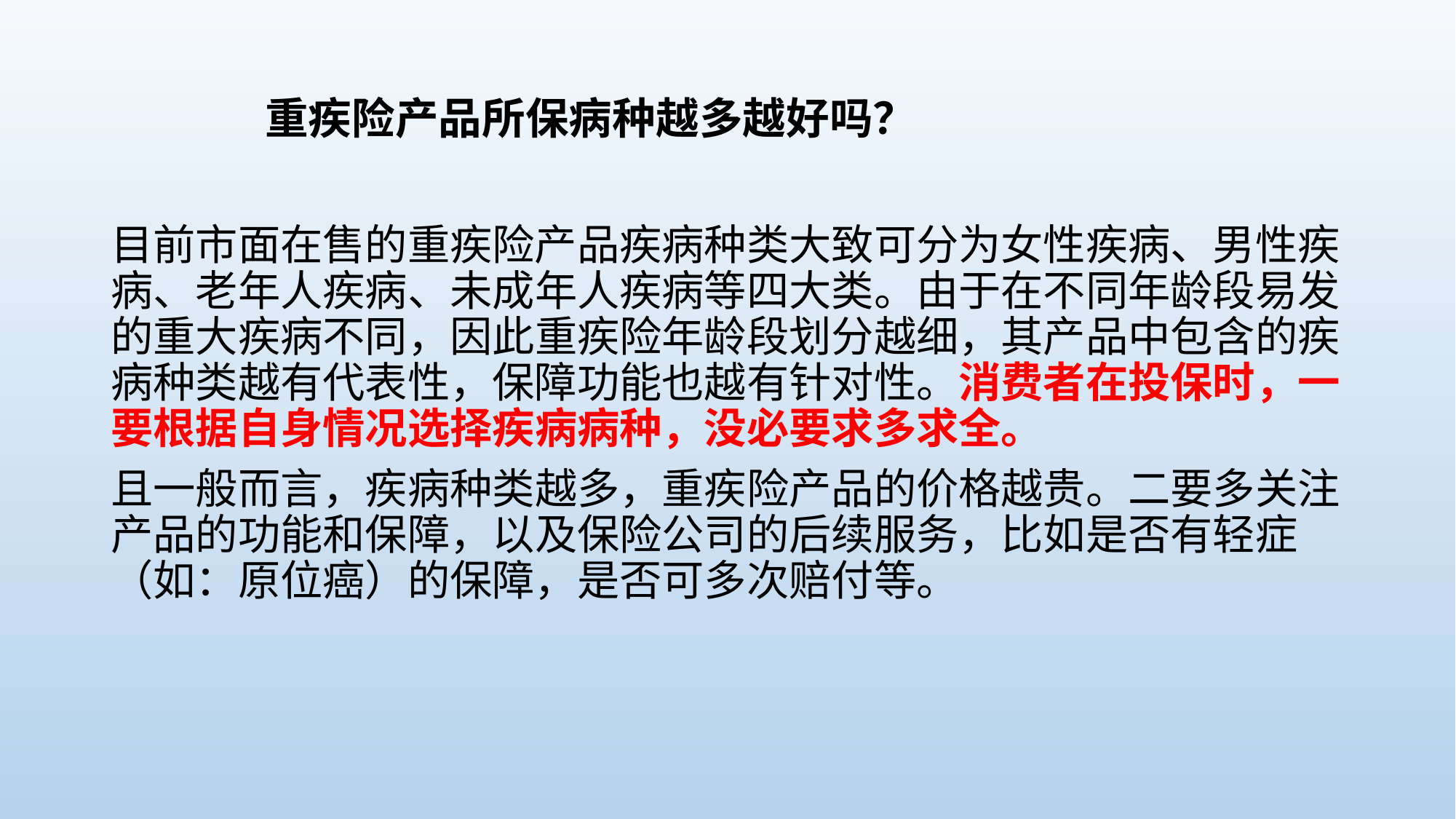

# 重疾险产品所保病种越多越好吗？
目前市面在售的重疾险产品疾病种类大致可分为女性疾病、男性疾病、老年人疾病、未成年人疾病等四大类。由于在不同年龄段易发的重大疾病不同，因此重疾险年龄段划分越细，其产品中包含的疾病种类越有代表性，保障功能也越有针对性。消费者在投保时，一要根据自身情况选择疾病病种，没必要求多求全。
且一般而言，疾病种类越多，重疾险产品的价格越贵。二要多关注产品的功能和保障，以及保险公司的后续服务，比如是否有轻症（如：原位癌）的保障，是否可多次赔付等。